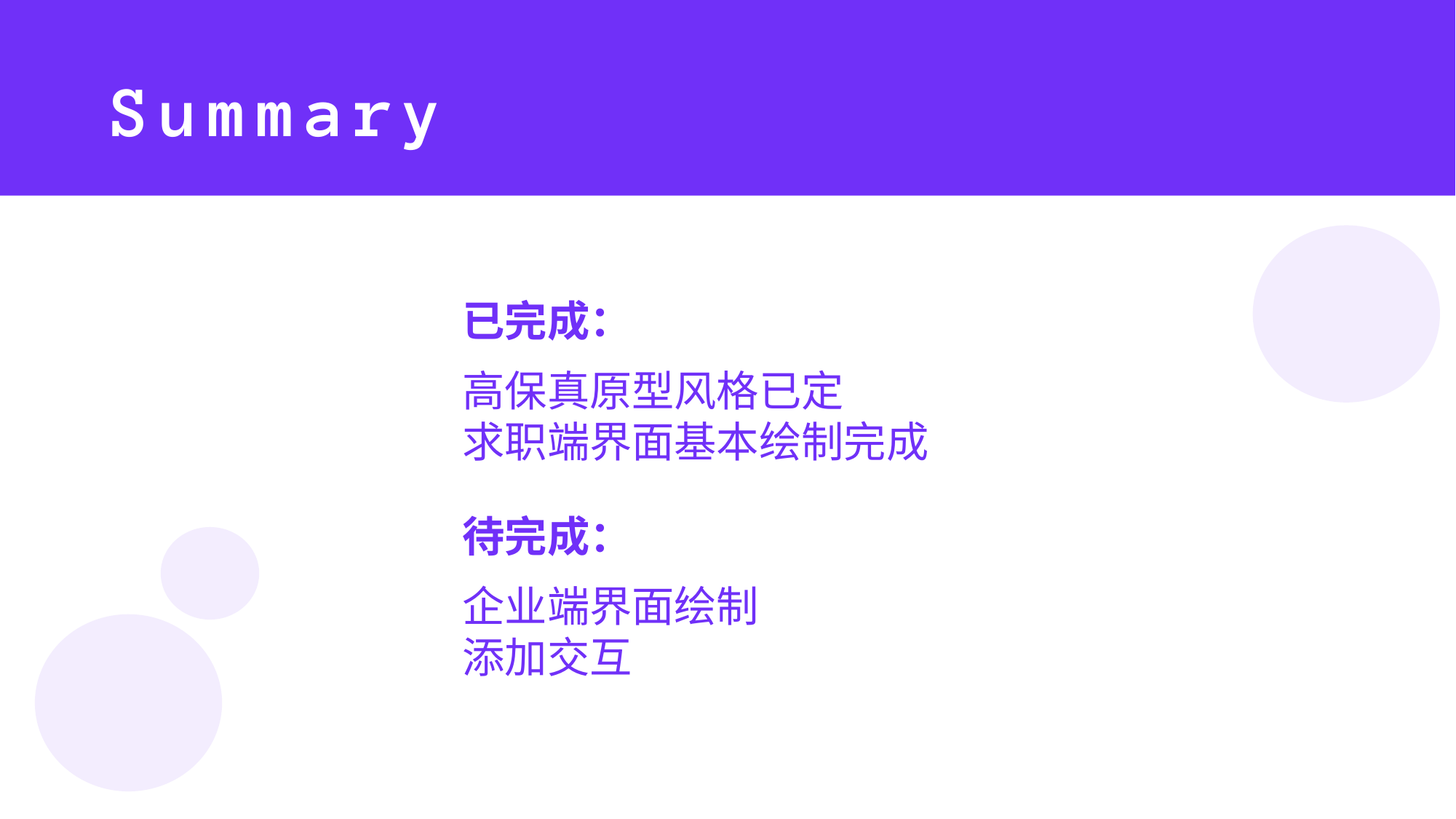

Summary

已完成：

高保真原型风格已定
求职端界面基本绘制完成

待完成：

企业端界面绘制
添加交互